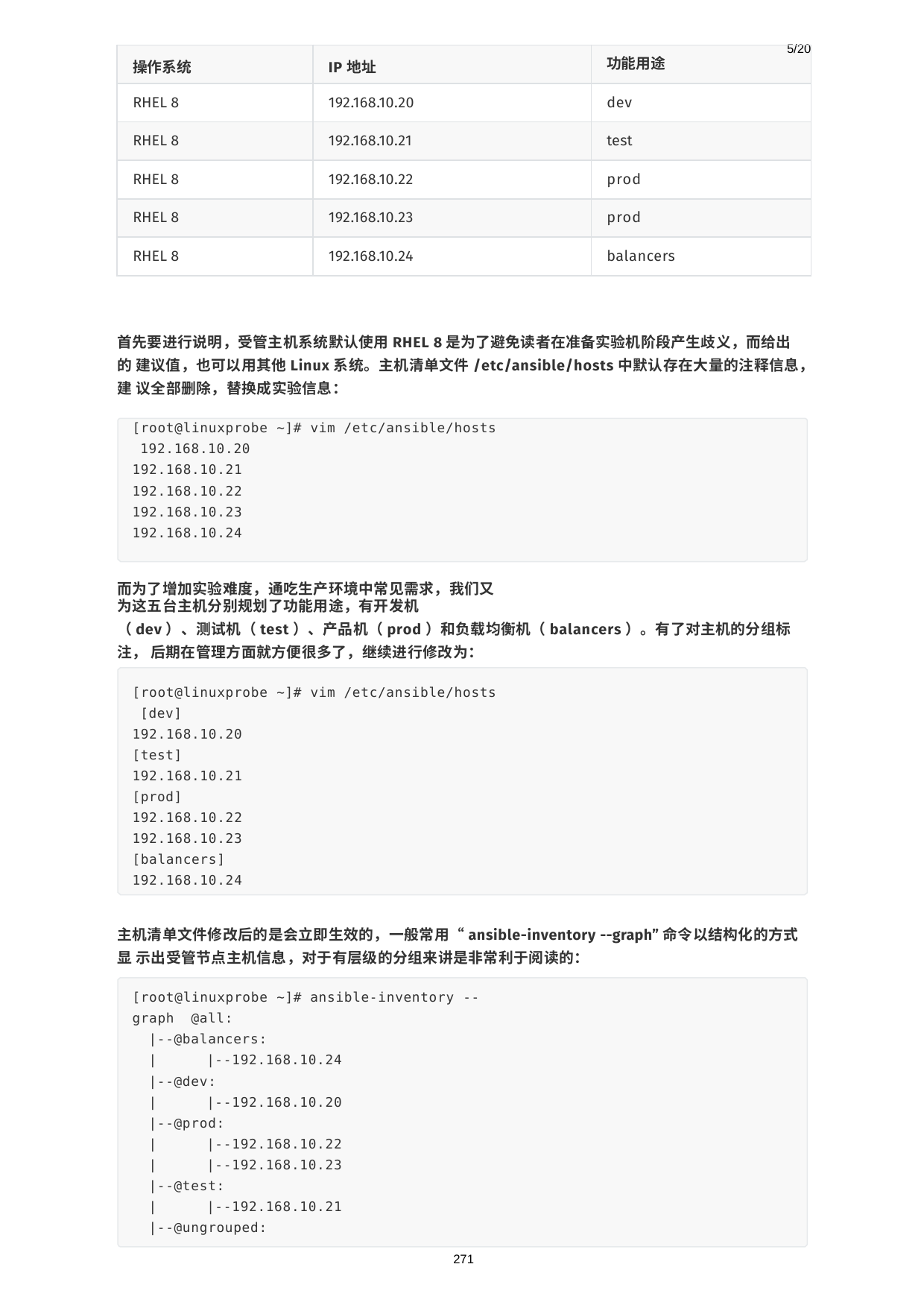

| 操作系统 | IP地址 | 5/20 功能用途 |
| --- | --- | --- |
| RHEL 8 | 192.168.10.20 | dev |
| RHEL 8 | 192.168.10.21 | test |
| RHEL 8 | 192.168.10.22 | prod |
| RHEL 8 | 192.168.10.23 | prod |
| RHEL 8 | 192.168.10.24 | balancers |
首先要进行说明，受管主机系统默认使用RHEL 8是为了避免读者在准备实验机阶段产生歧义，而给出的 建议值，也可以用其他Linux系统。主机清单文件/etc/ansible/hosts中默认存在大量的注释信息，建 议全部删除，替换成实验信息：

[root@linuxprobe ~]# vim /etc/ansible/hosts  192.168.10.20
192.168.10.21
192.168.10.22
192.168.10.23
192.168.10.24

而为了增加实验难度，通吃生产环境中常见需求，我们又为这五台主机分别规划了功能用途，有开发机
（dev）、测试机（test）、产品机（prod）和负载均衡机（balancers）。有了对主机的分组标注， 后期在管理方面就方便很多了，继续进行修改为：

[root@linuxprobe ~]# vim /etc/ansible/hosts  [dev]
192.168.10.20
[test]  192.168.10.21
[prod]  192.168.10.22
192.168.10.23
[balancers]  192.168.10.24

主机清单文件修改后的是会立即生效的，一般常用“ansible-inventory --graph”命令以结构化的方式显 示出受管节点主机信息，对于有层级的分组来讲是非常利于阅读的：

[root@linuxprobe ~]# ansible-inventory --graph  @all:
|--@balancers:
|	|--192.168.10.24
|--@dev:
|	|--192.168.10.20
|--@prod:
|	|--192.168.10.22
|	|--192.168.10.23
|--@test:
|	|--192.168.10.21
|--@ungrouped:

271